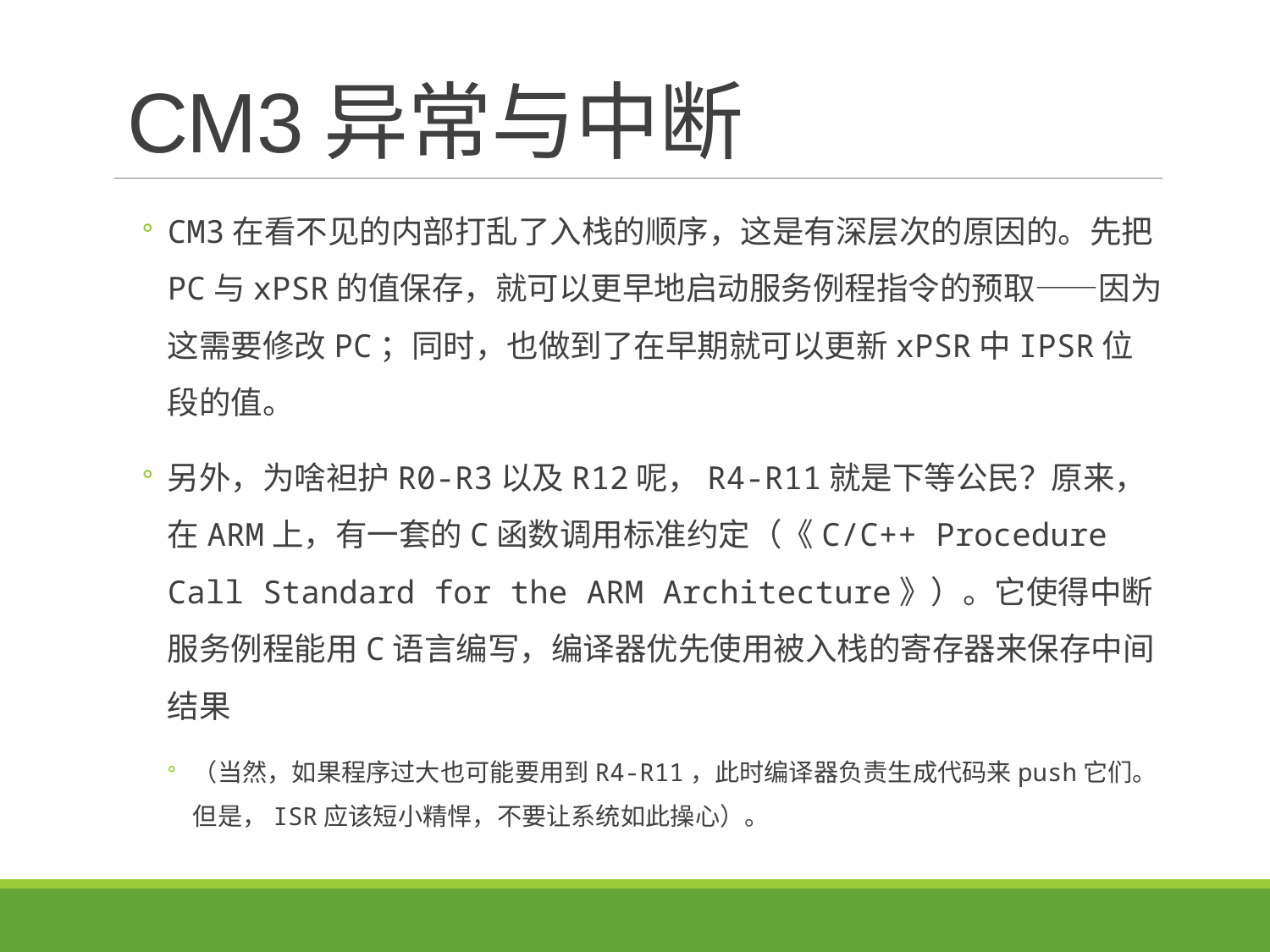

# CM3异常与中断
CM3在看不见的内部打乱了入栈的顺序，这是有深层次的原因的。先把PC与xPSR的值保存，就可以更早地启动服务例程指令的预取——因为这需要修改PC；同时，也做到了在早期就可以更新xPSR中IPSR位段的值。
另外，为啥袒护R0‐R3以及R12呢，R4‐R11就是下等公民？原来，在ARM上，有一套的C函数调用标准约定（《C/C++ Procedure Call Standard for the ARM Architecture》）。它使得中断服务例程能用C语言编写，编译器优先使用被入栈的寄存器来保存中间结果
（当然，如果程序过大也可能要用到R4‐R11，此时编译器负责生成代码来push它们。但是，ISR应该短小精悍，不要让系统如此操心）。